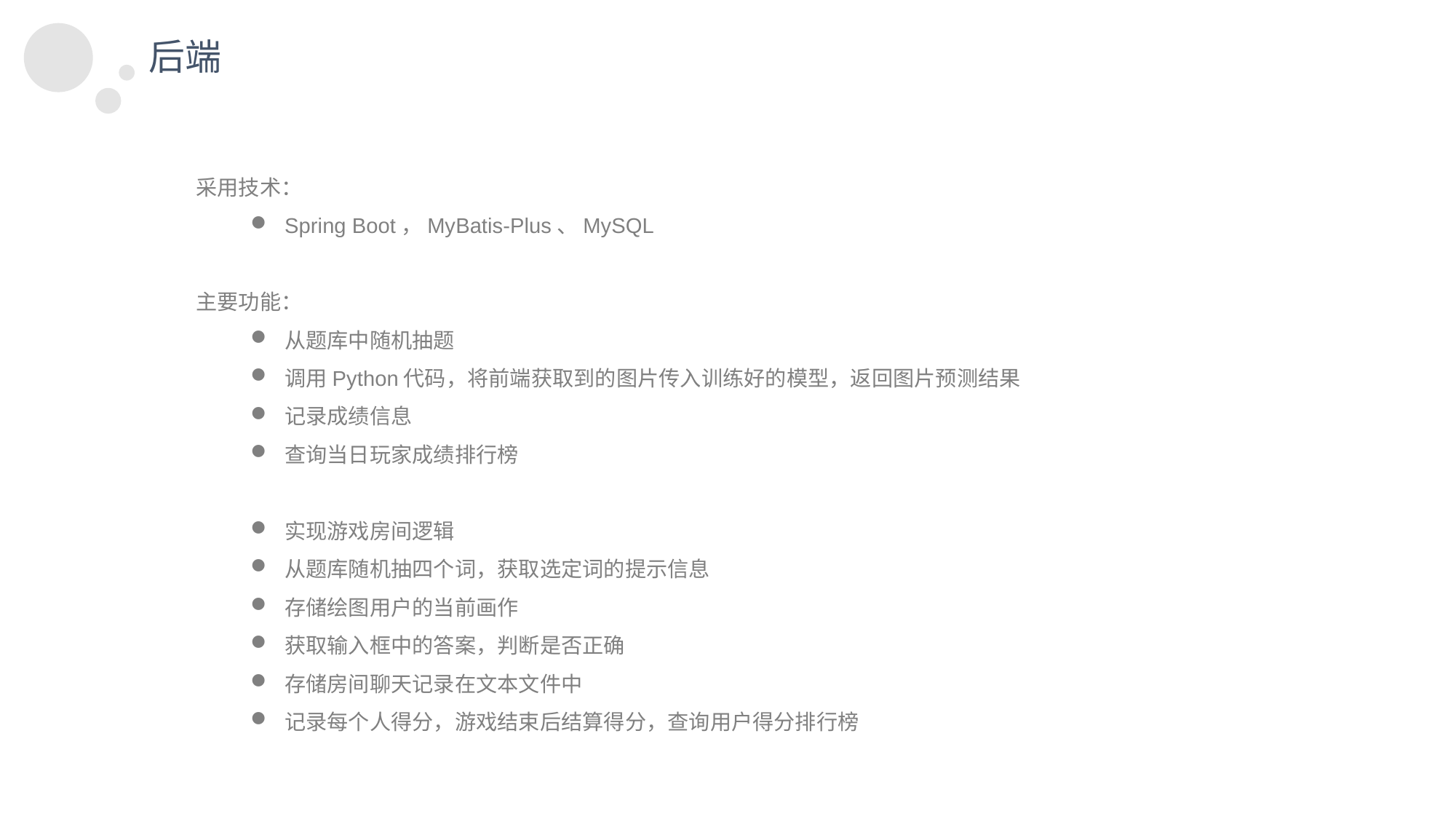

后端
https://www.ypppt.com/
采用技术：
Spring Boot，MyBatis-Plus、MySQL

主要功能：
从题库中随机抽题
调用Python代码，将前端获取到的图片传入训练好的模型，返回图片预测结果
记录成绩信息
查询当日玩家成绩排行榜

实现游戏房间逻辑
从题库随机抽四个词，获取选定词的提示信息
存储绘图用户的当前画作
获取输入框中的答案，判断是否正确
存储房间聊天记录在文本文件中
记录每个人得分，游戏结束后结算得分，查询用户得分排行榜